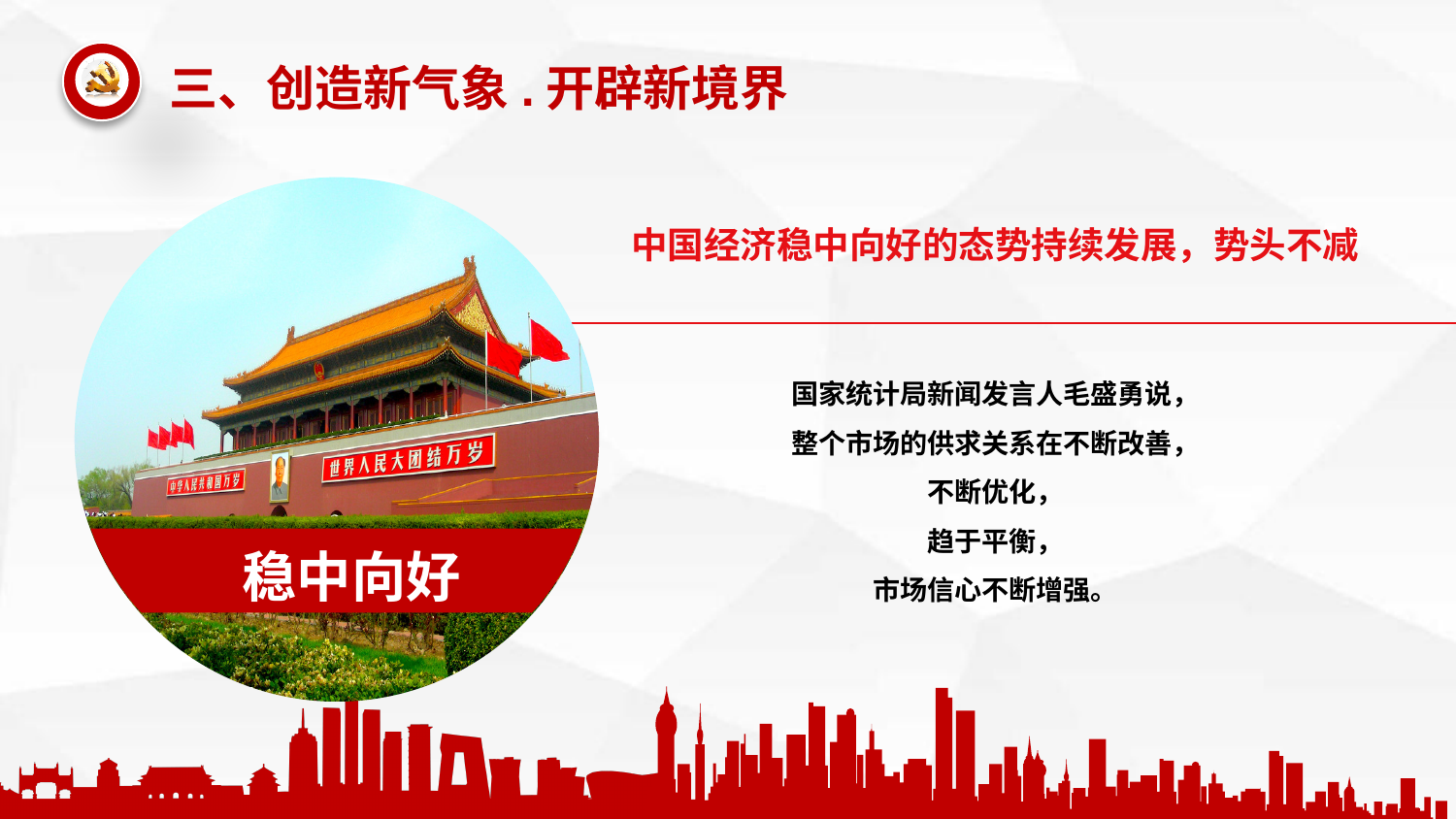

稳中向好
中国经济稳中向好的态势持续发展，势头不减
国家统计局新闻发言人毛盛勇说，
整个市场的供求关系在不断改善，
不断优化，
趋于平衡，
市场信心不断增强。